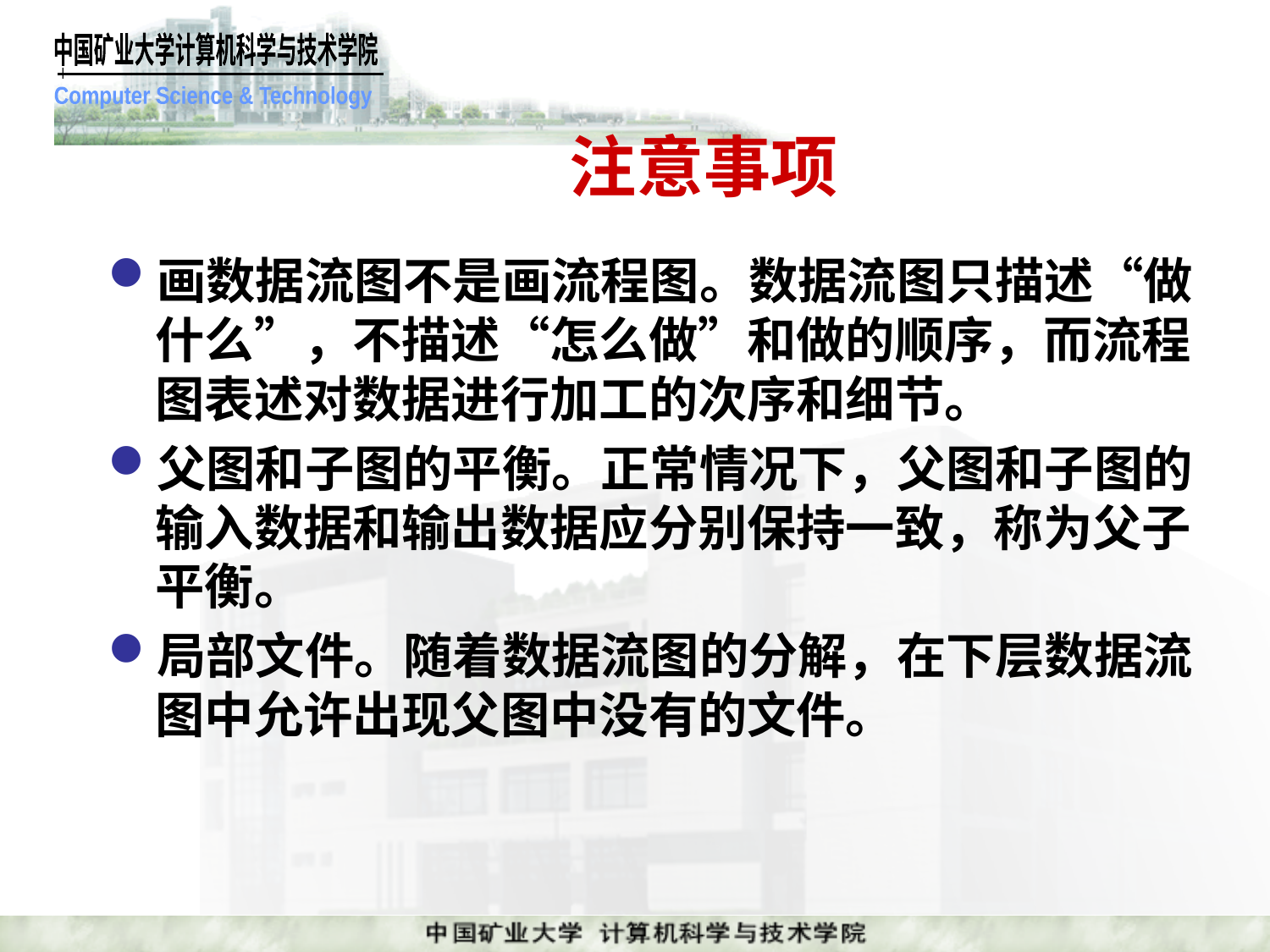

# 注意事项
画数据流图不是画流程图。数据流图只描述“做什么”，不描述“怎么做”和做的顺序，而流程图表述对数据进行加工的次序和细节。
父图和子图的平衡。正常情况下，父图和子图的输入数据和输出数据应分别保持一致，称为父子平衡。
局部文件。随着数据流图的分解，在下层数据流图中允许出现父图中没有的文件。